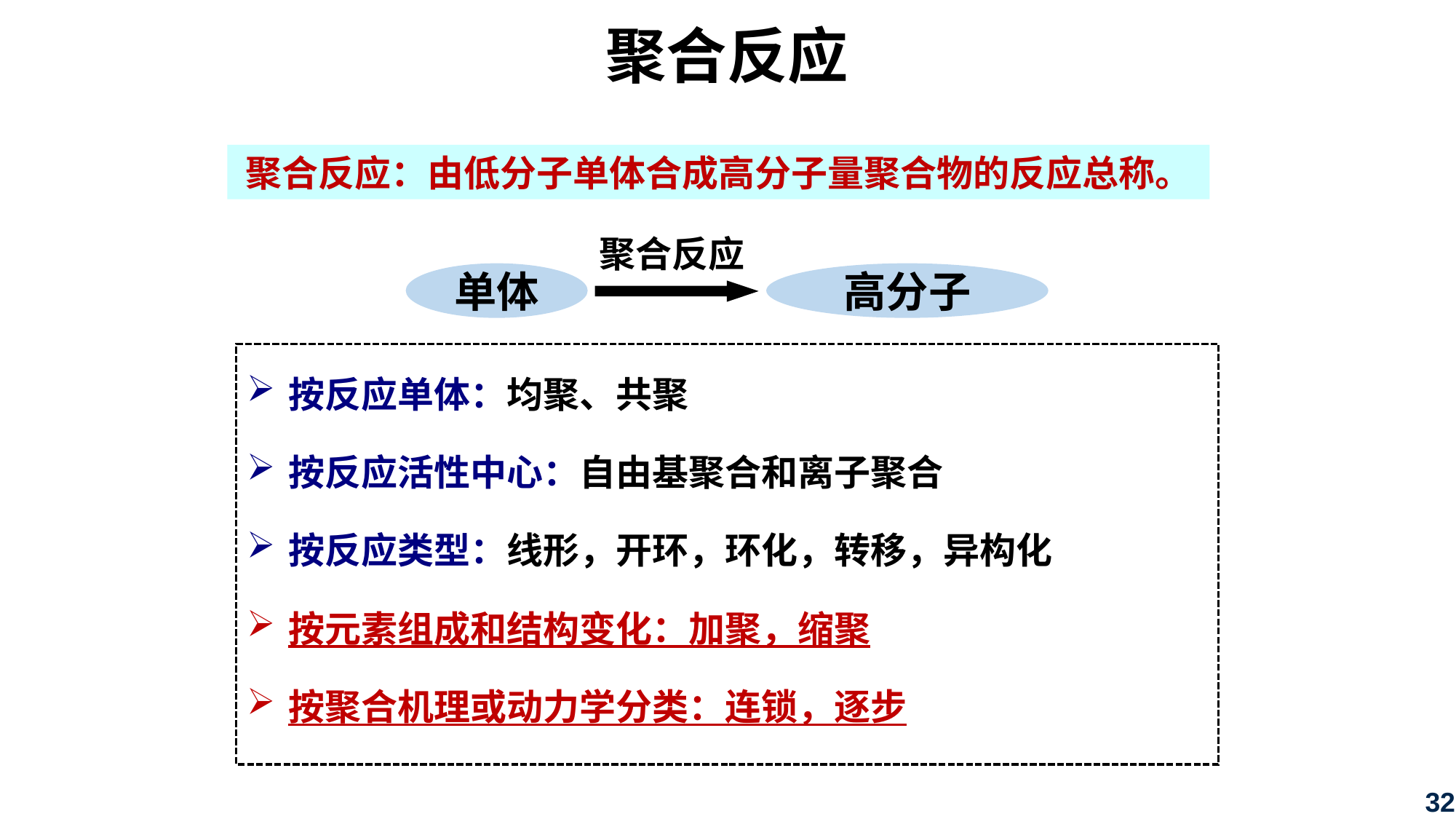

聚合反应
聚合反应：由低分子单体合成高分子量聚合物的反应总称。
聚合反应
单体
高分子

按反应单体：均聚、共聚
按反应活性中心：自由基聚合和离子聚合
按反应类型：线形，开环，环化，转移，异构化
按元素组成和结构变化：加聚，缩聚
按聚合机理或动力学分类：连锁，逐步
32